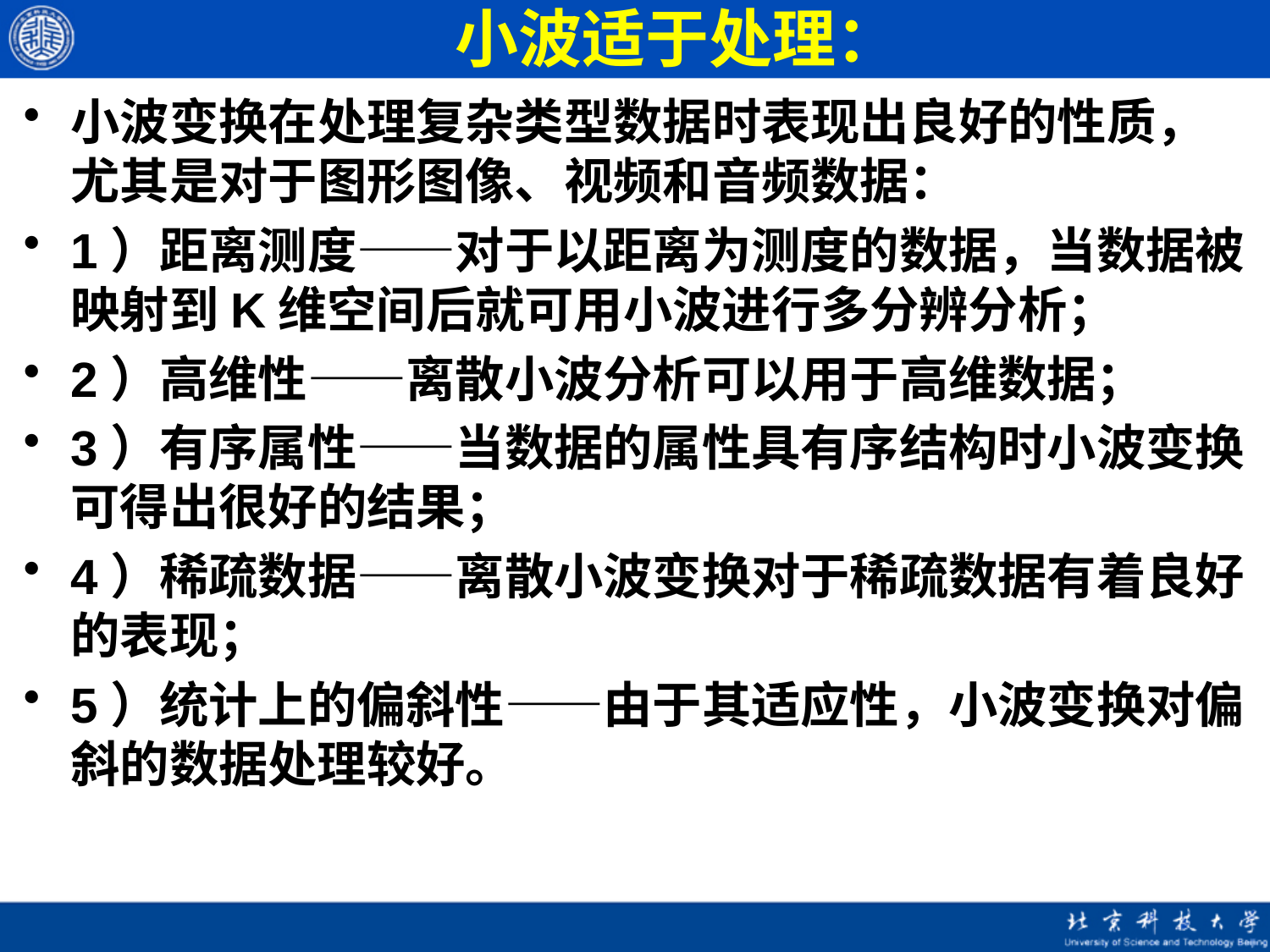

# 小波适于处理：
小波变换在处理复杂类型数据时表现出良好的性质，尤其是对于图形图像、视频和音频数据：
1）距离测度——对于以距离为测度的数据，当数据被映射到K维空间后就可用小波进行多分辨分析；
2）高维性——离散小波分析可以用于高维数据；
3）有序属性——当数据的属性具有序结构时小波变换可得出很好的结果；
4）稀疏数据——离散小波变换对于稀疏数据有着良好的表现；
5）统计上的偏斜性——由于其适应性，小波变换对偏斜的数据处理较好。